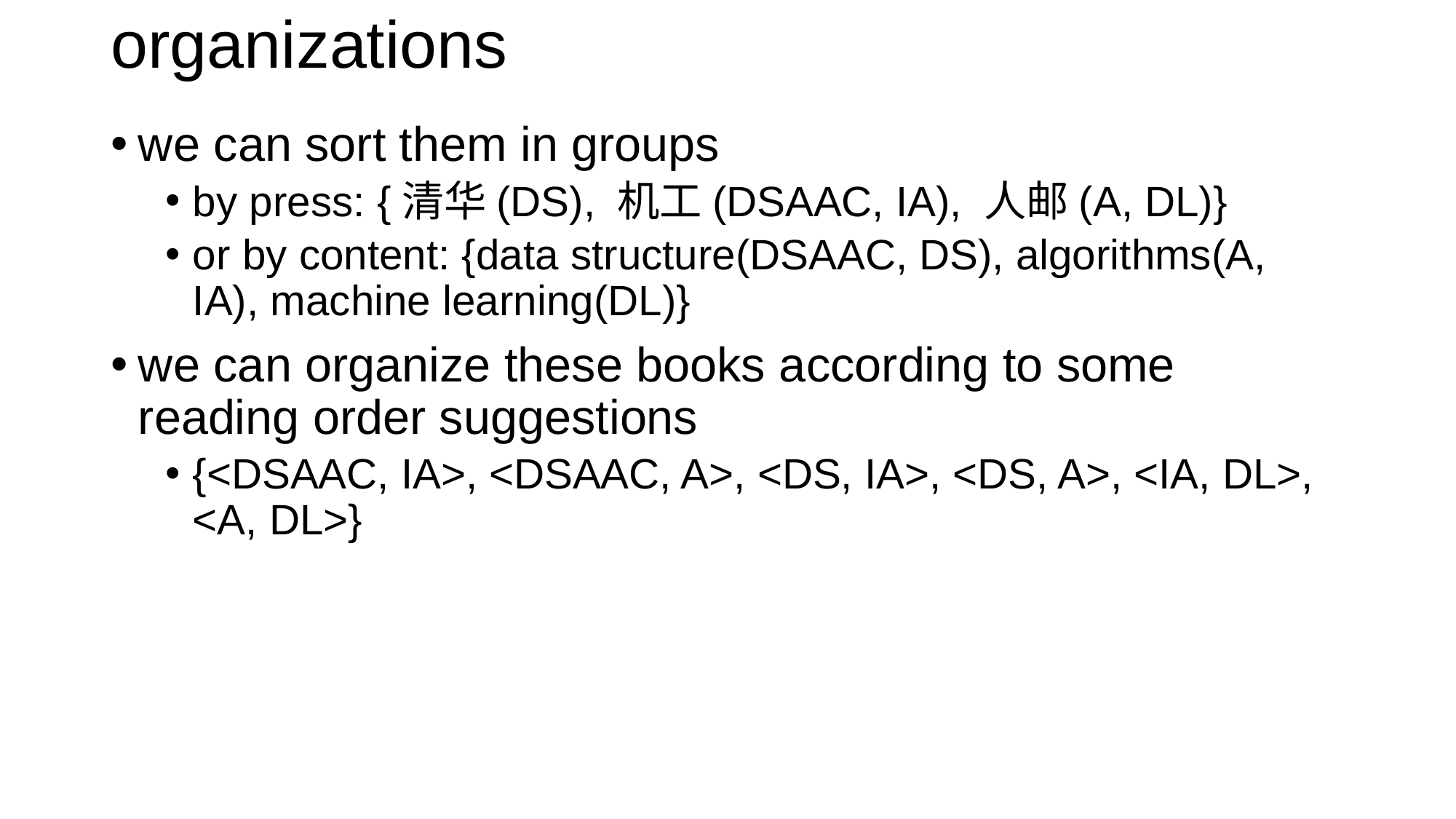

# organizations
we can sort them in groups
by press: {清华(DS), 机工(DSAAC, IA), 人邮(A, DL)}
or by content: {data structure(DSAAC, DS), algorithms(A, IA), machine learning(DL)}
we can organize these books according to some reading order suggestions
{<DSAAC, IA>, <DSAAC, A>, <DS, IA>, <DS, A>, <IA, DL>, <A, DL>}